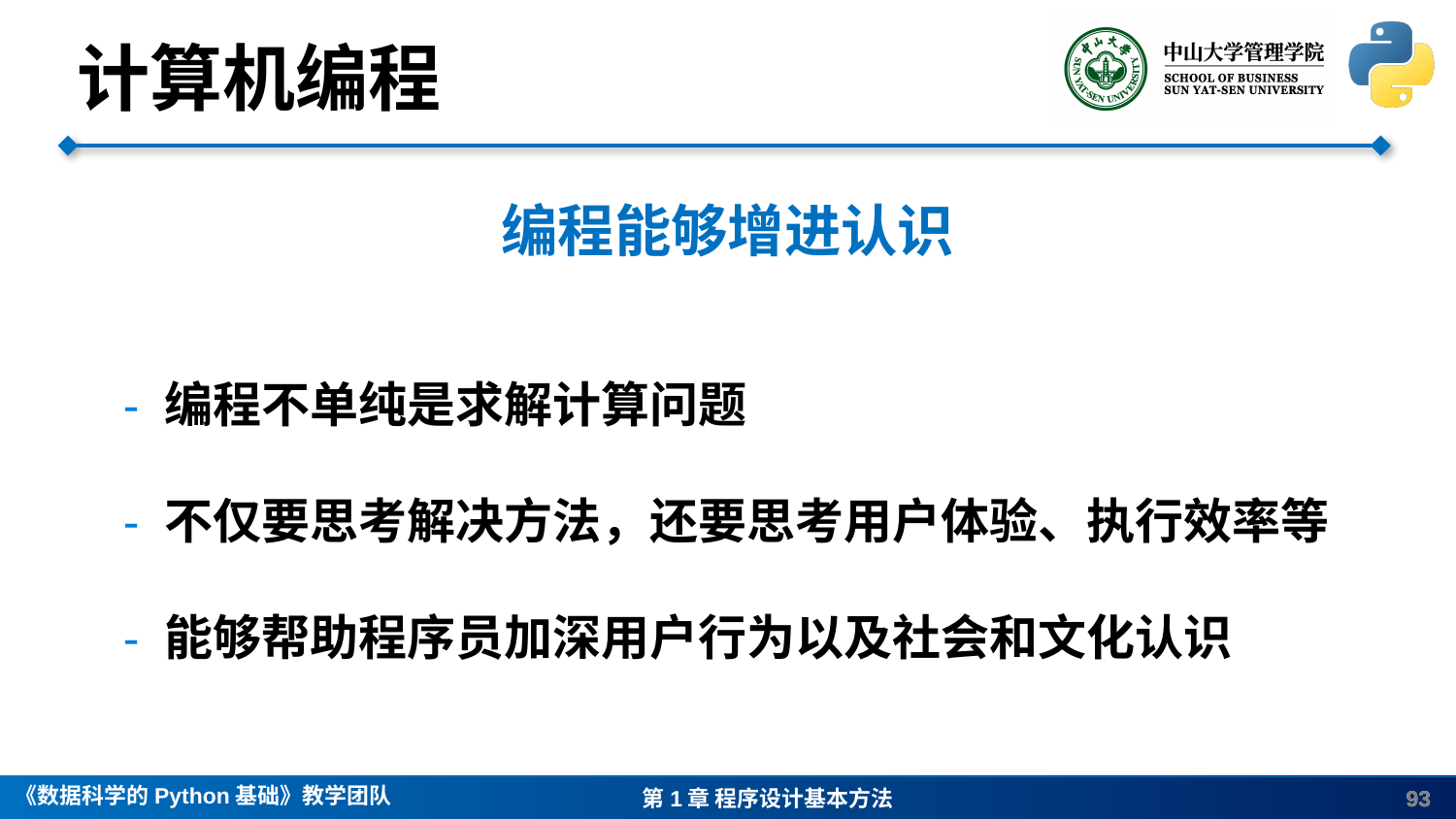

计算机编程
编程能够增进认识
- 编程不单纯是求解计算问题
- 不仅要思考解决方法，还要思考用户体验、执行效率等
- 能够帮助程序员加深用户行为以及社会和文化认识
93